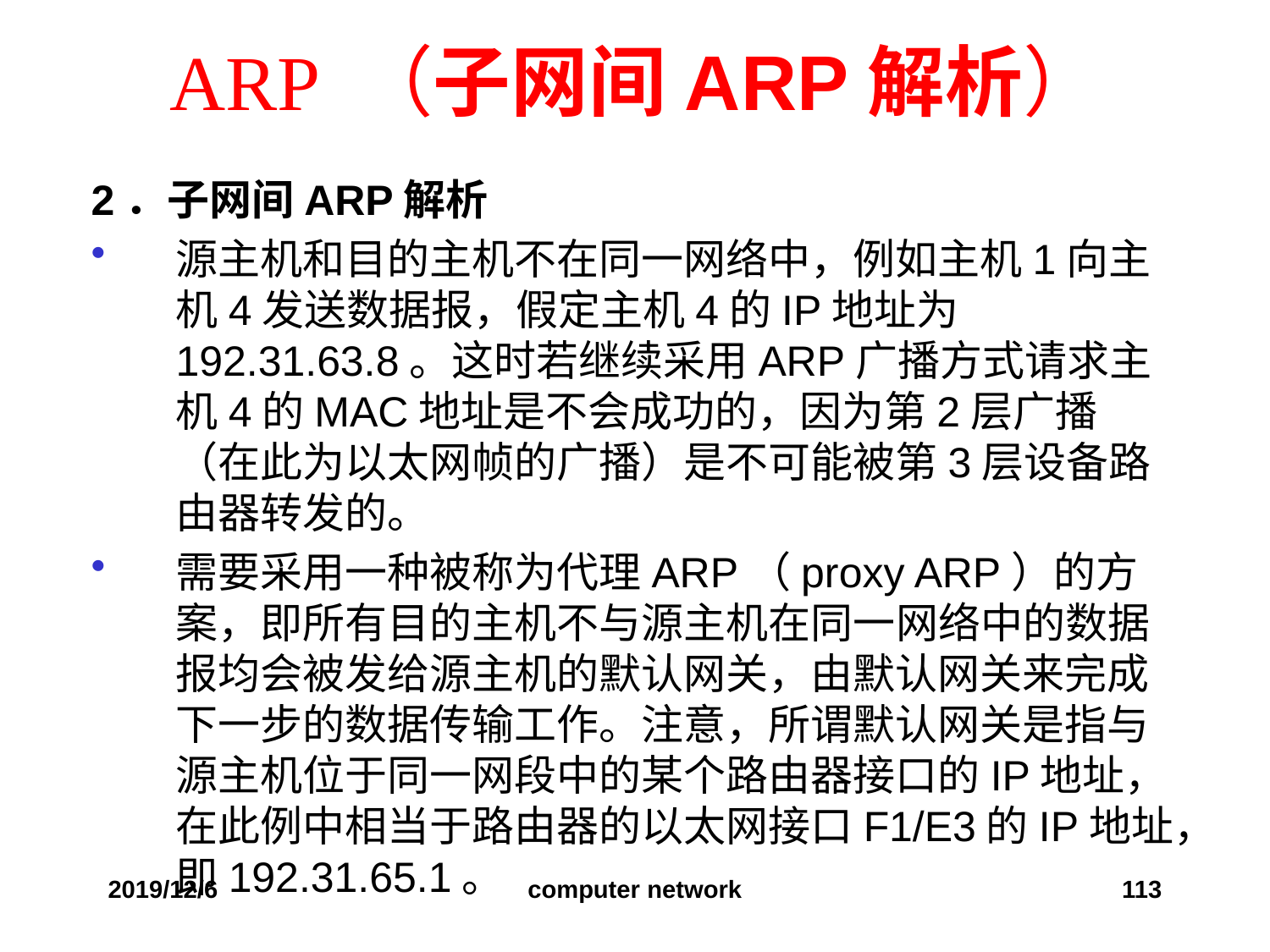

# ARP （子网间ARP解析）
2．子网间ARP解析
源主机和目的主机不在同一网络中，例如主机1向主机4发送数据报，假定主机4的IP地址为192.31.63.8。这时若继续采用ARP广播方式请求主机4的MAC地址是不会成功的，因为第2层广播（在此为以太网帧的广播）是不可能被第3层设备路由器转发的。
需要采用一种被称为代理ARP（proxy ARP）的方案，即所有目的主机不与源主机在同一网络中的数据报均会被发给源主机的默认网关，由默认网关来完成下一步的数据传输工作。注意，所谓默认网关是指与源主机位于同一网段中的某个路由器接口的IP地址，在此例中相当于路由器的以太网接口F1/E3的IP地址，即192.31.65.1。
2019/12/6
computer network
113